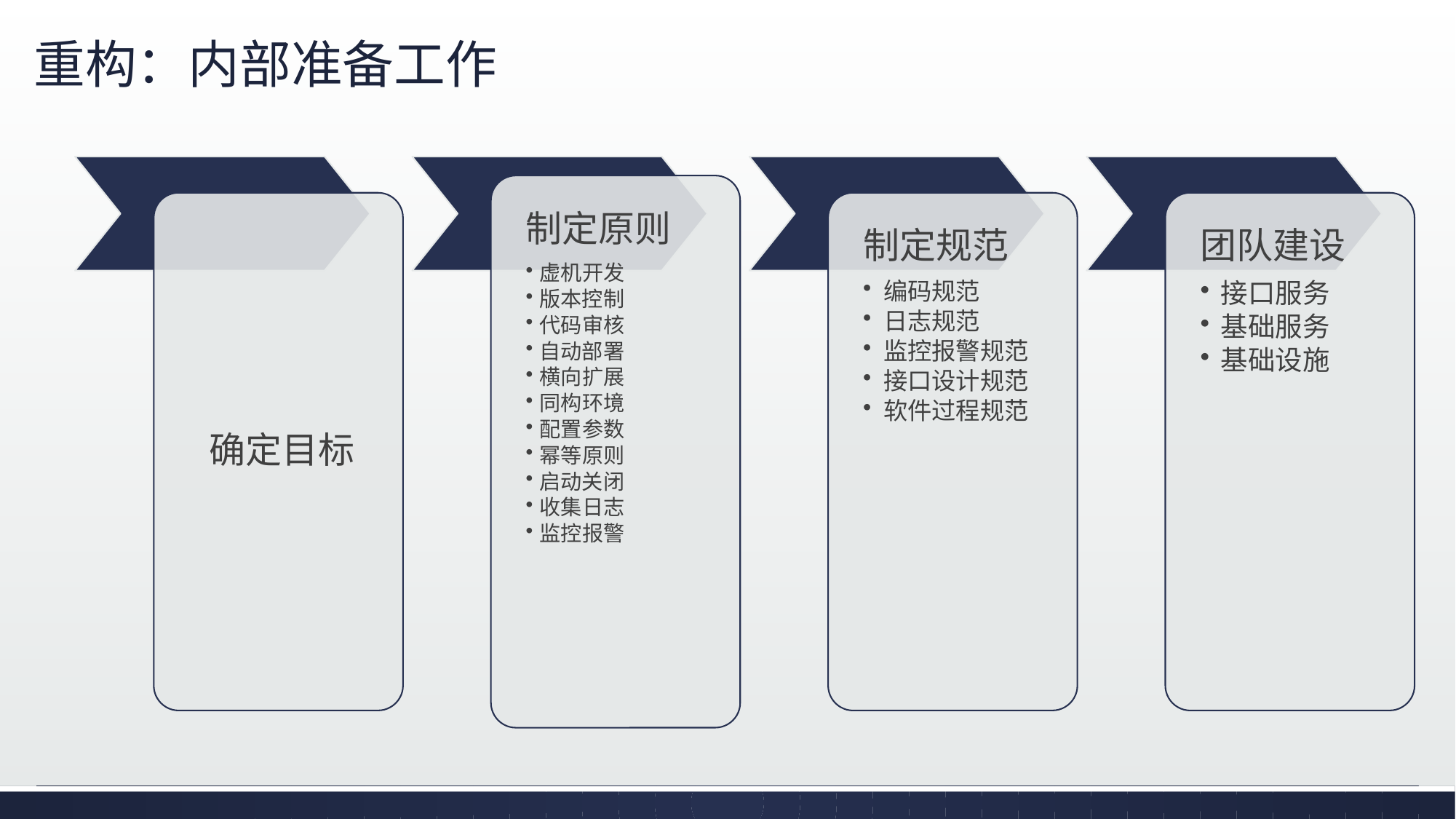

# 重构：内部准备工作
确定目标
制定原则
虚机开发
版本控制
代码审核
自动部署
横向扩展
同构环境
配置参数
幂等原则
启动关闭
收集日志
监控报警
制定规范
编码规范
日志规范
监控报警规范
接口设计规范
软件过程规范
团队建设
接口服务
基础服务
基础设施